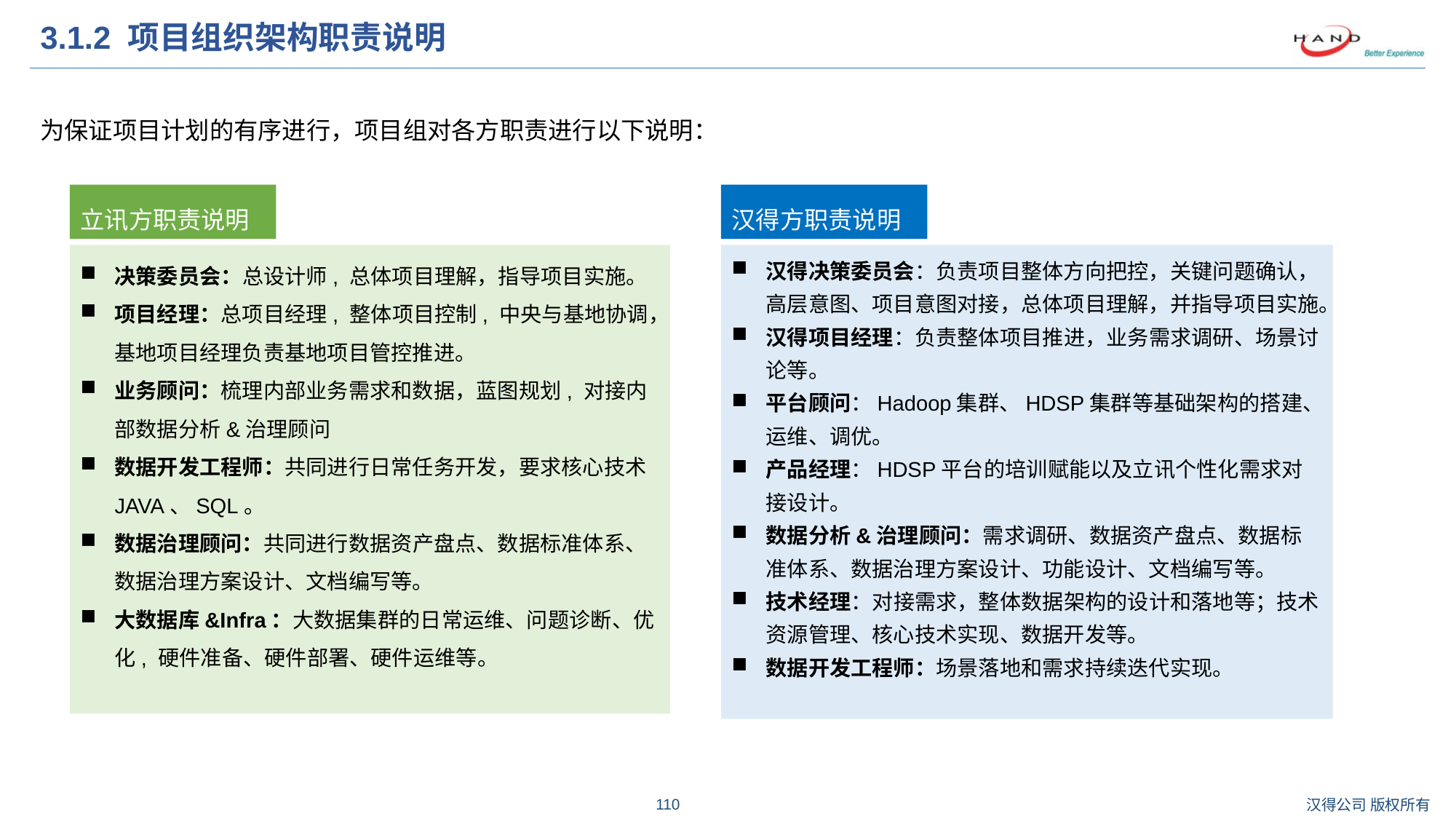

# 3.1.2 项目组织架构职责说明
为保证项目计划的有序进行，项目组对各方职责进行以下说明：
汉得方职责说明
汉得决策委员会：负责项目整体方向把控，关键问题确认，高层意图、项目意图对接，总体项目理解，并指导项目实施。
汉得项目经理：负责整体项目推进，业务需求调研、场景讨论等。
平台顾问：Hadoop集群、HDSP集群等基础架构的搭建、运维、调优。
产品经理：HDSP平台的培训赋能以及立讯个性化需求对接设计。
数据分析&治理顾问：需求调研、数据资产盘点、数据标准体系、数据治理方案设计、功能设计、文档编写等。
技术经理：对接需求，整体数据架构的设计和落地等；技术资源管理、核心技术实现、数据开发等。
数据开发工程师：场景落地和需求持续迭代实现。

立讯方职责说明
决策委员会：总设计师, 总体项目理解，指导项目实施。
项目经理：总项目经理, 整体项目控制, 中央与基地协调，基地项目经理负责基地项目管控推进。
业务顾问：梳理内部业务需求和数据，蓝图规划, 对接内部数据分析&治理顾问
数据开发工程师：共同进行日常任务开发，要求核心技术JAVA、SQL。
数据治理顾问：共同进行数据资产盘点、数据标准体系、数据治理方案设计、文档编写等。
大数据库&Infra：大数据集群的日常运维、问题诊断、优化, 硬件准备、硬件部署、硬件运维等。